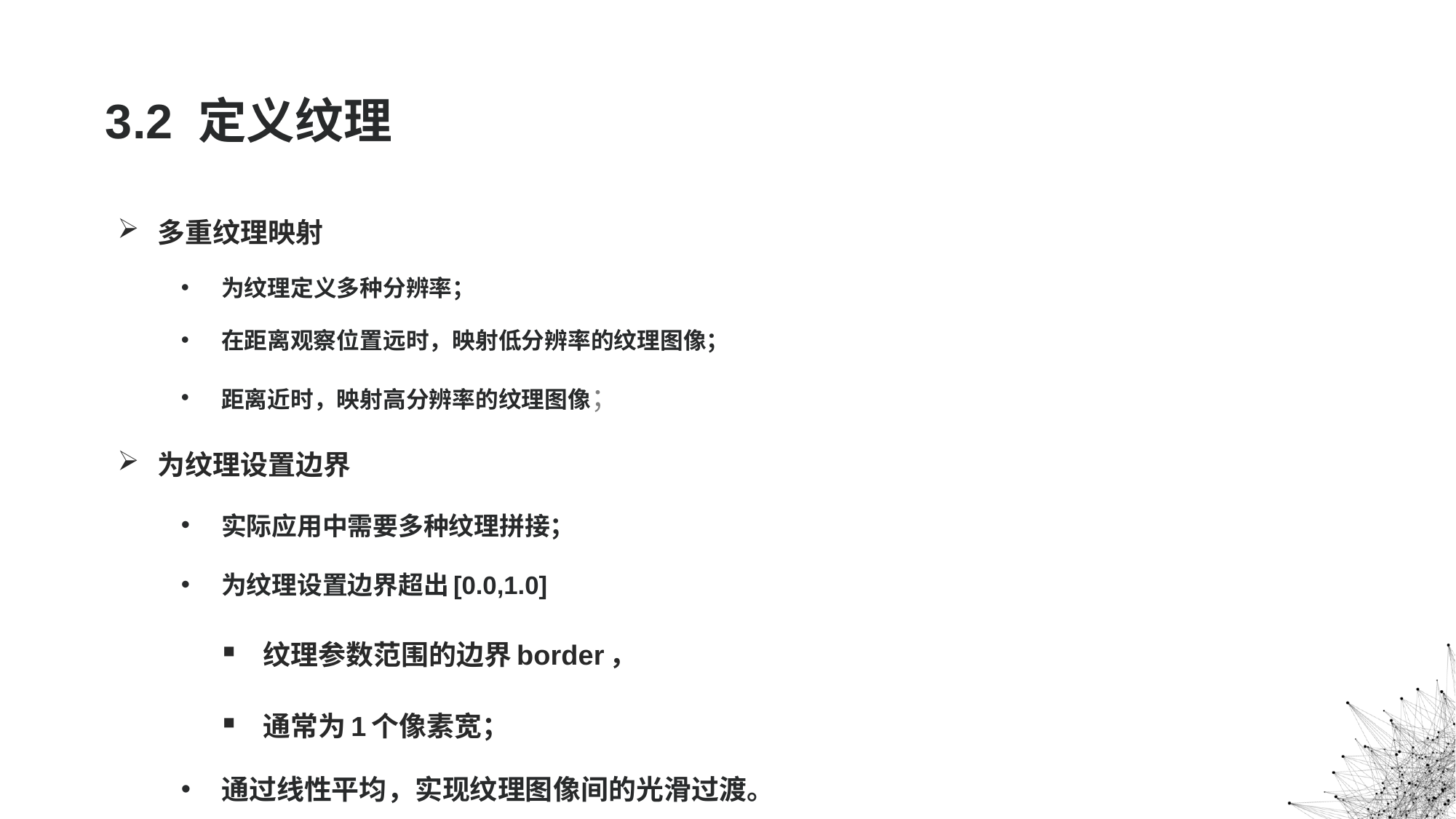

# 3.2 定义纹理
多重纹理映射
为纹理定义多种分辨率；
在距离观察位置远时，映射低分辨率的纹理图像；
距离近时，映射高分辨率的纹理图像；
为纹理设置边界
实际应用中需要多种纹理拼接；
为纹理设置边界超出[0.0,1.0]
纹理参数范围的边界border，
通常为1个像素宽；
通过线性平均，实现纹理图像间的光滑过渡。